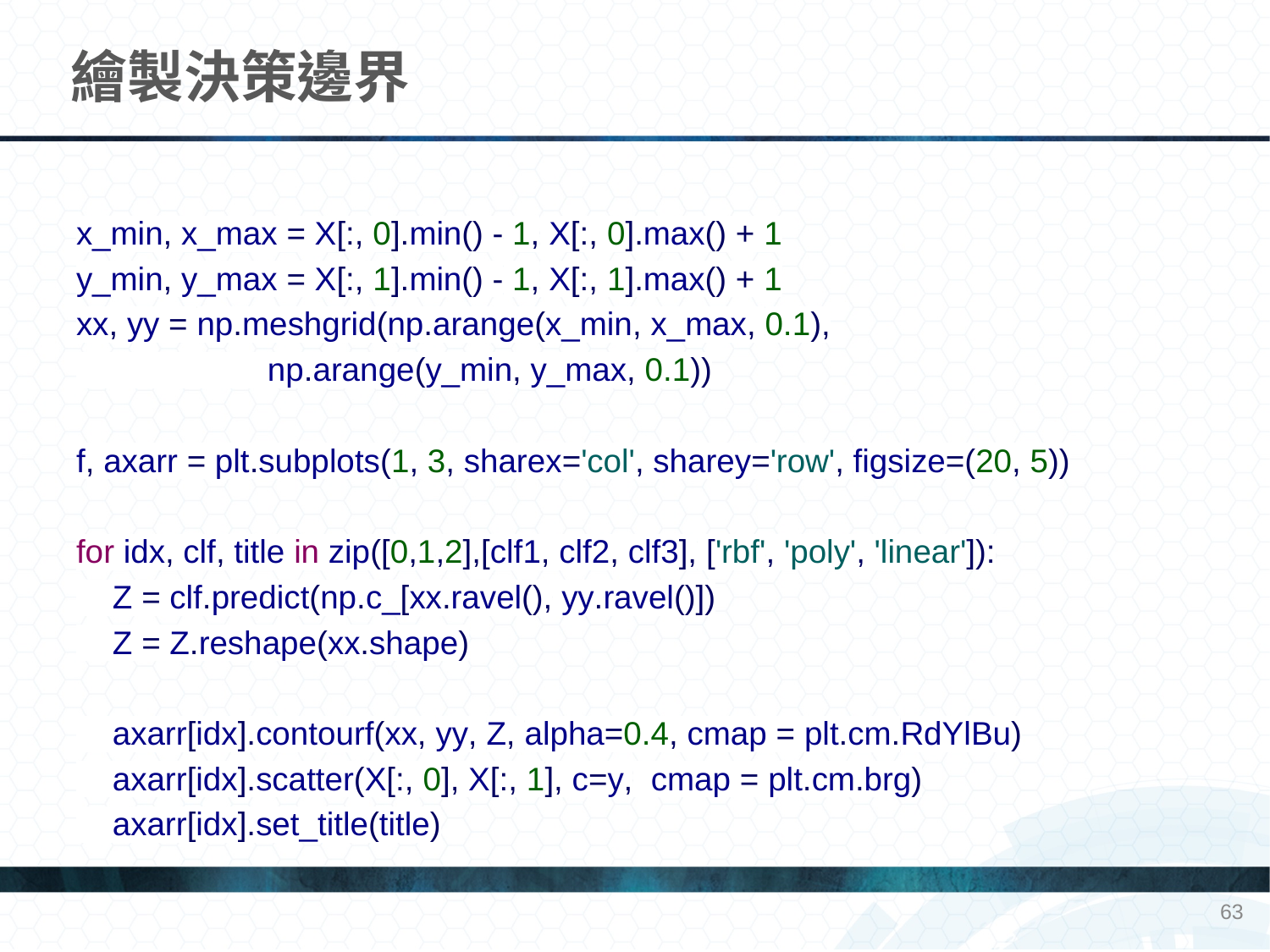

# 繪製決策邊界
x_min, x_max = X[:, 0].min() - 1, X[:, 0].max() + 1
y_min, y_max = X[:, 1].min() - 1, X[:, 1].max() + 1
xx, yy = np.meshgrid(np.arange(x_min, x_max, 0.1),
                     np.arange(y_min, y_max, 0.1))

f, axarr = plt.subplots(1, 3, sharex='col', sharey='row', figsize=(20, 5))

for idx, clf, title in zip([0,1,2],[clf1, clf2, clf3], ['rbf', 'poly', 'linear']):
    Z = clf.predict(np.c_[xx.ravel(), yy.ravel()])
    Z = Z.reshape(xx.shape)

    axarr[idx].contourf(xx, yy, Z, alpha=0.4, cmap = plt.cm.RdYlBu)
    axarr[idx].scatter(X[:, 0], X[:, 1], c=y,  cmap = plt.cm.brg)
    axarr[idx].set_title(title)
63